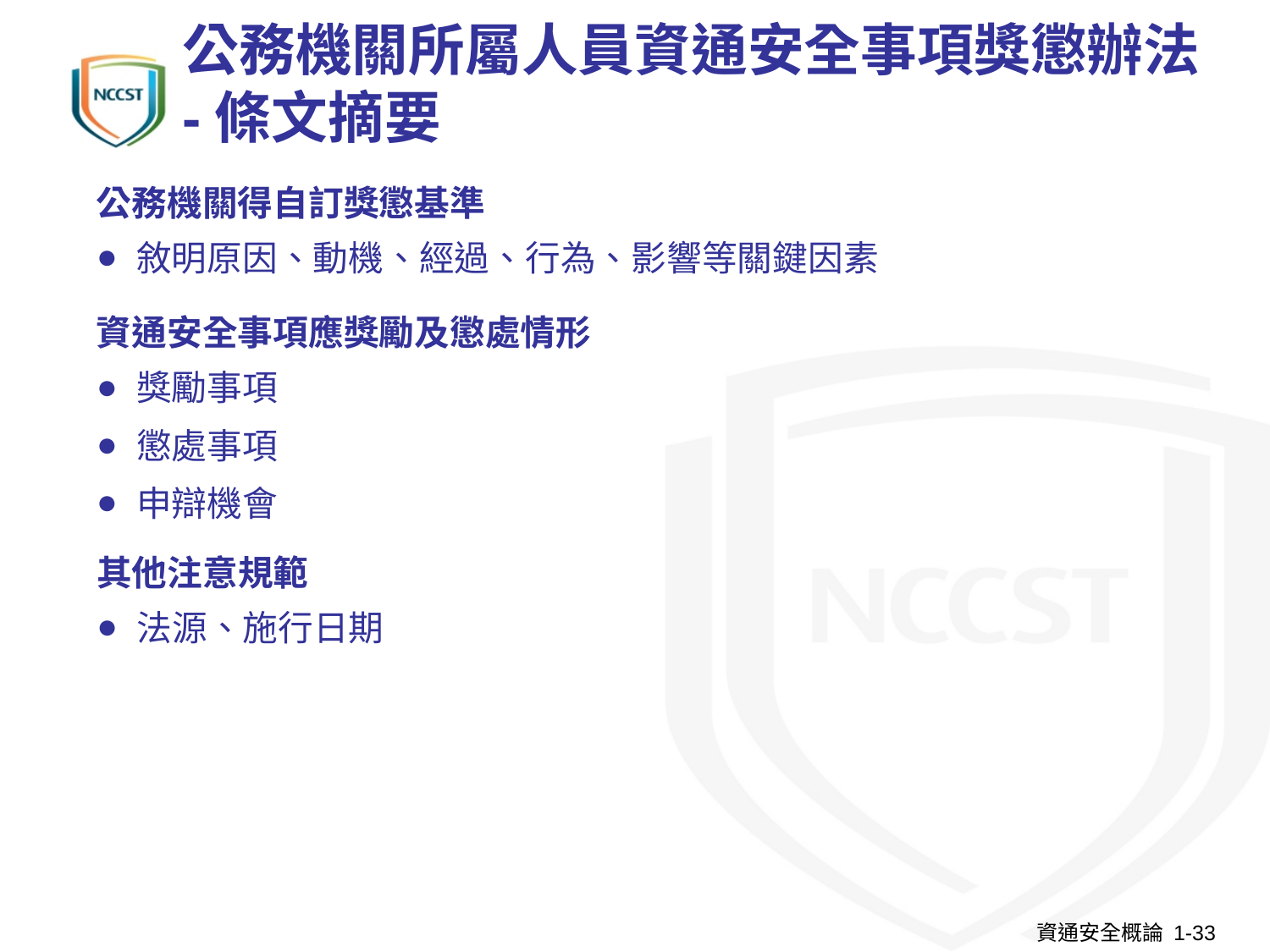

# 公務機關所屬人員資通安全事項獎懲辦法 -條文摘要
公務機關得自訂獎懲基準
敘明原因、動機、經過、行為、影響等關鍵因素
資通安全事項應獎勵及懲處情形
獎勵事項
懲處事項
申辯機會
其他注意規範
法源、施行日期